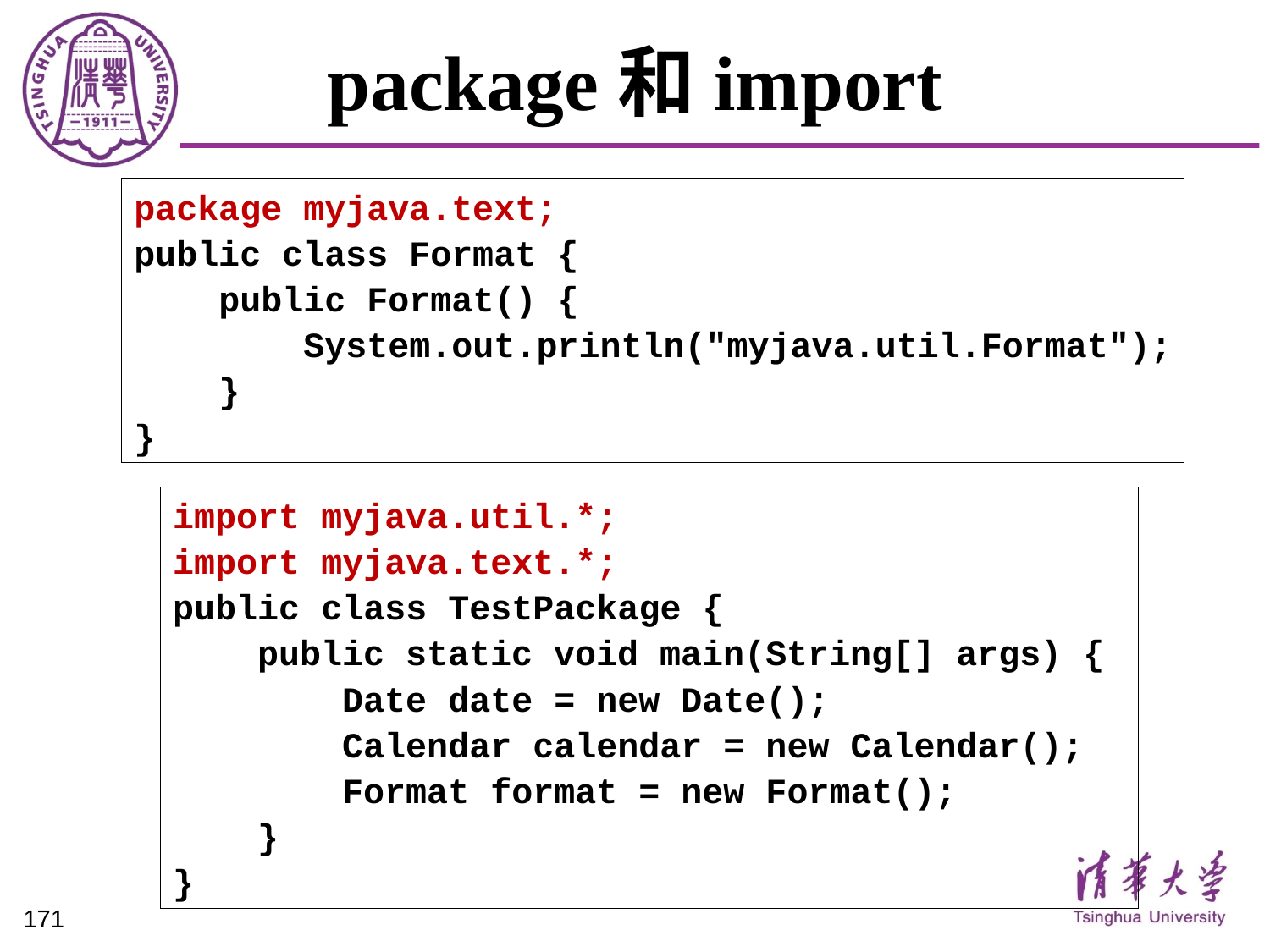

# package和import
package myjava.text;
public class Format {
    public Format() {
        System.out.println("myjava.util.Format");
    }
}
import myjava.util.*;
import myjava.text.*;
public class TestPackage {
    public static void main(String[] args) {
        Date date = new Date();
        Calendar calendar = new Calendar();
        Format format = new Format();
    }
}
171